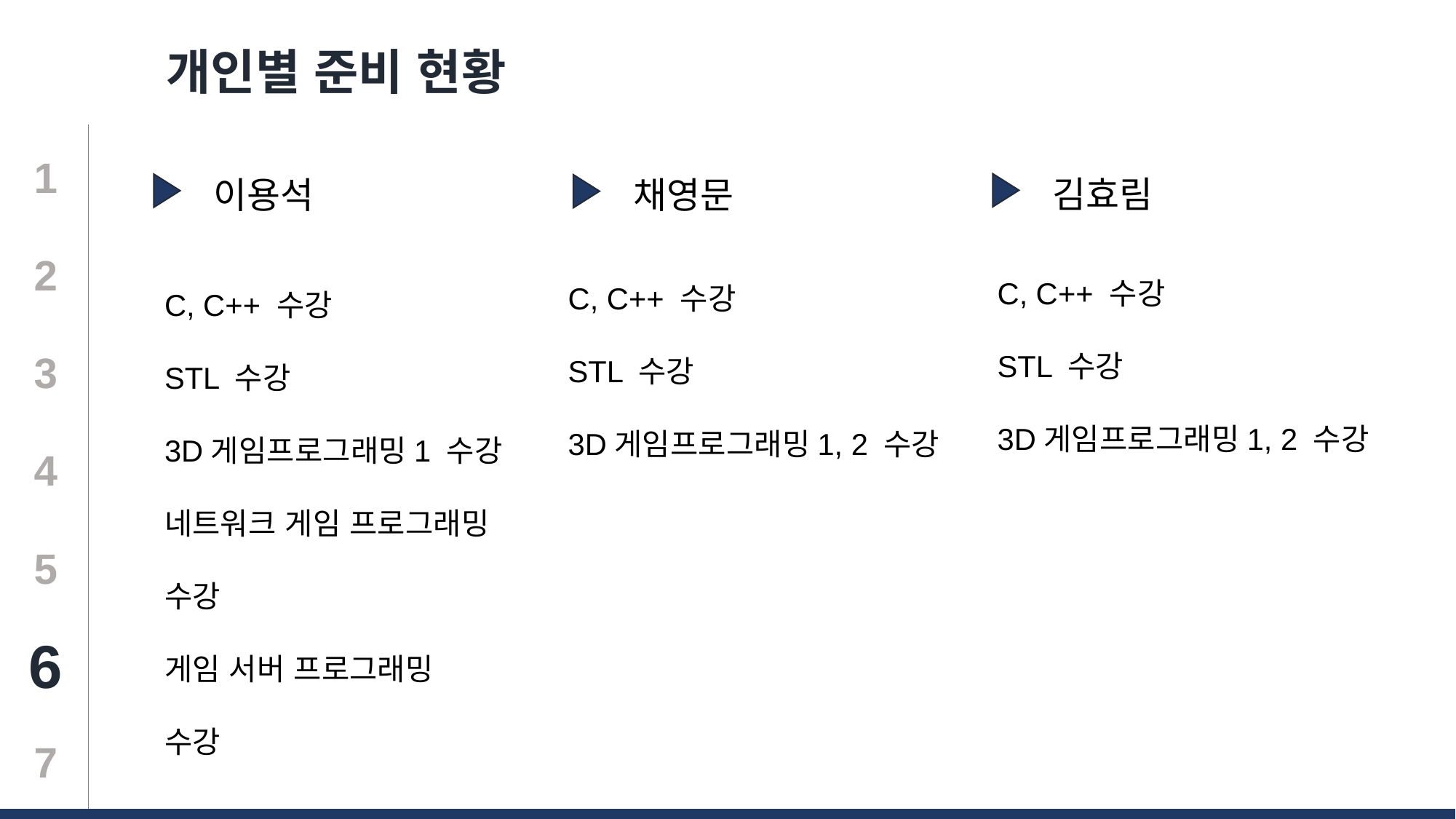

개인별 준비 현황
1
김효림
이용석
채영문

C, C++ 수강
STL 수강
3D게임프로그래밍1, 2 수강
C, C++ 수강
STL 수강
3D게임프로그래밍1, 2 수강
2
C, C++ 수강
STL 수강
3D게임프로그래밍1 수강
네트워크 게임 프로그래밍 수강
게임 서버 프로그래밍
수강
3
4
5
6
7